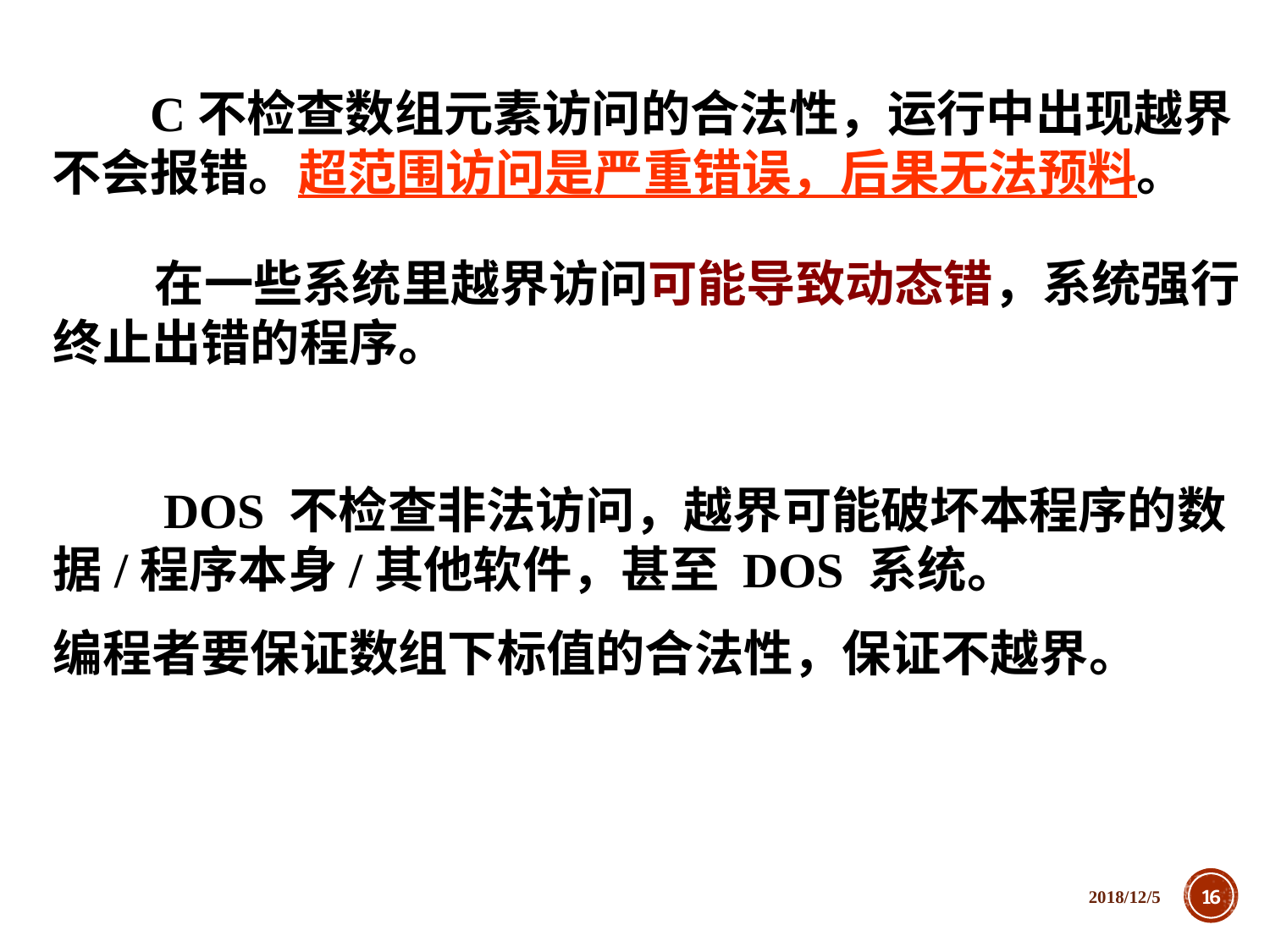

C不检查数组元素访问的合法性，运行中出现越界不会报错。超范围访问是严重错误，后果无法预料。
        在一些系统里越界访问可能导致动态错，系统强行终止出错的程序。

         DOS 不检查非法访问，越界可能破坏本程序的数据/程序本身/其他软件，甚至 DOS 系统。
编程者要保证数组下标值的合法性，保证不越界。
2018/12/5
16